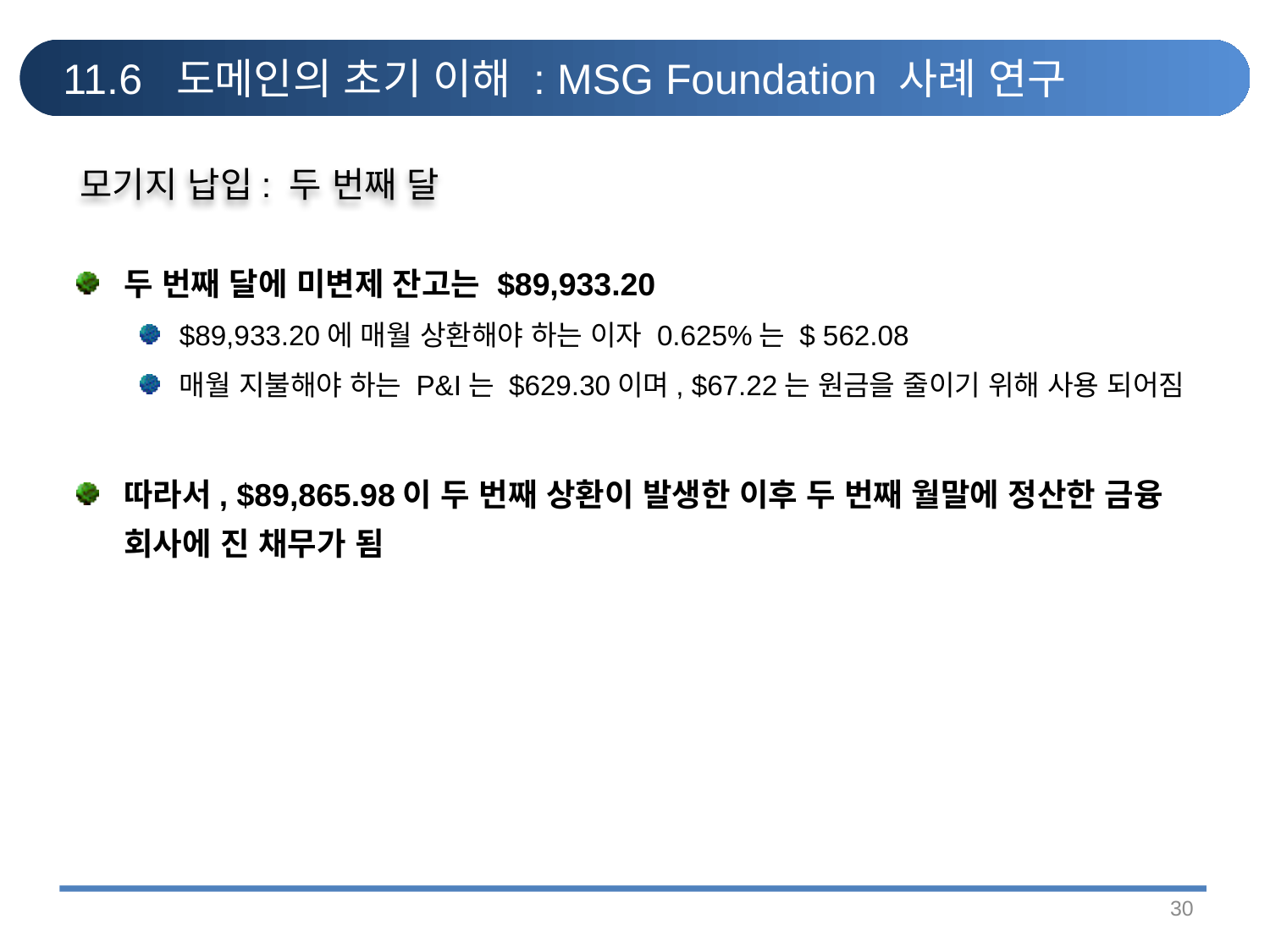

# 11.6  도메인의 초기 이해 : MSG Foundation 사례 연구
모기지 납입: 두 번째 달
두 번째 달에 미변제 잔고는 $89,933.20
$89,933.20에 매월 상환해야 하는 이자 0.625%는 $ 562.08
매월 지불해야 하는 P&I는 $629.30이며, $67.22는 원금을 줄이기 위해 사용 되어짐

따라서, $89,865.98이 두 번째 상환이 발생한 이후 두 번째 월말에 정산한 금융 회사에 진 채무가 됨

30